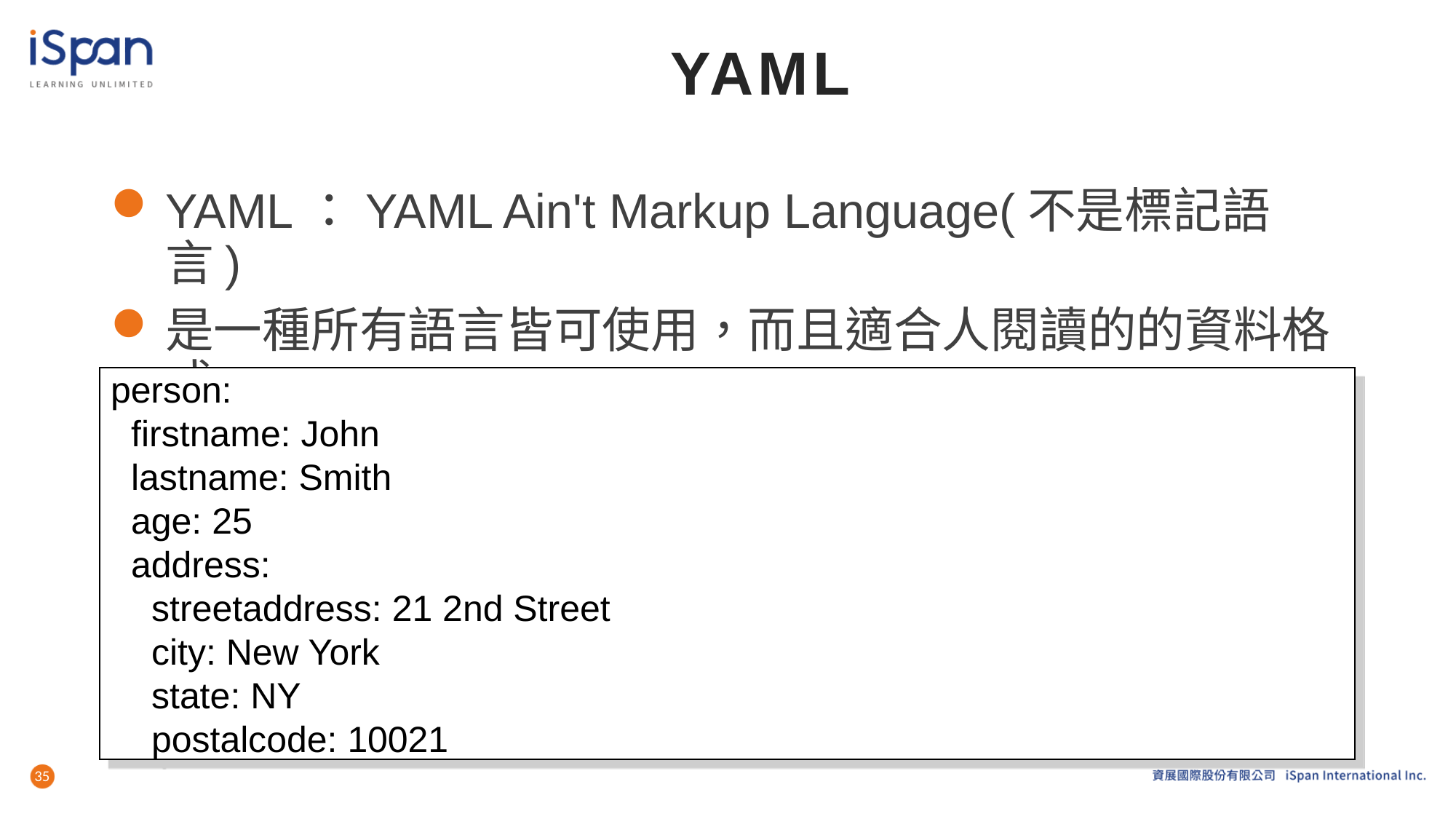

# YAML
YAML：YAML Ain't Markup Language(不是標記語言)
是一種所有語言皆可使用，而且適合人閱讀的的資料格式

person:
  firstname: John
  lastname: Smith
  age: 25
  address:
    streetaddress: 21 2nd Street
    city: New York
    state: NY
    postalcode: 10021
35